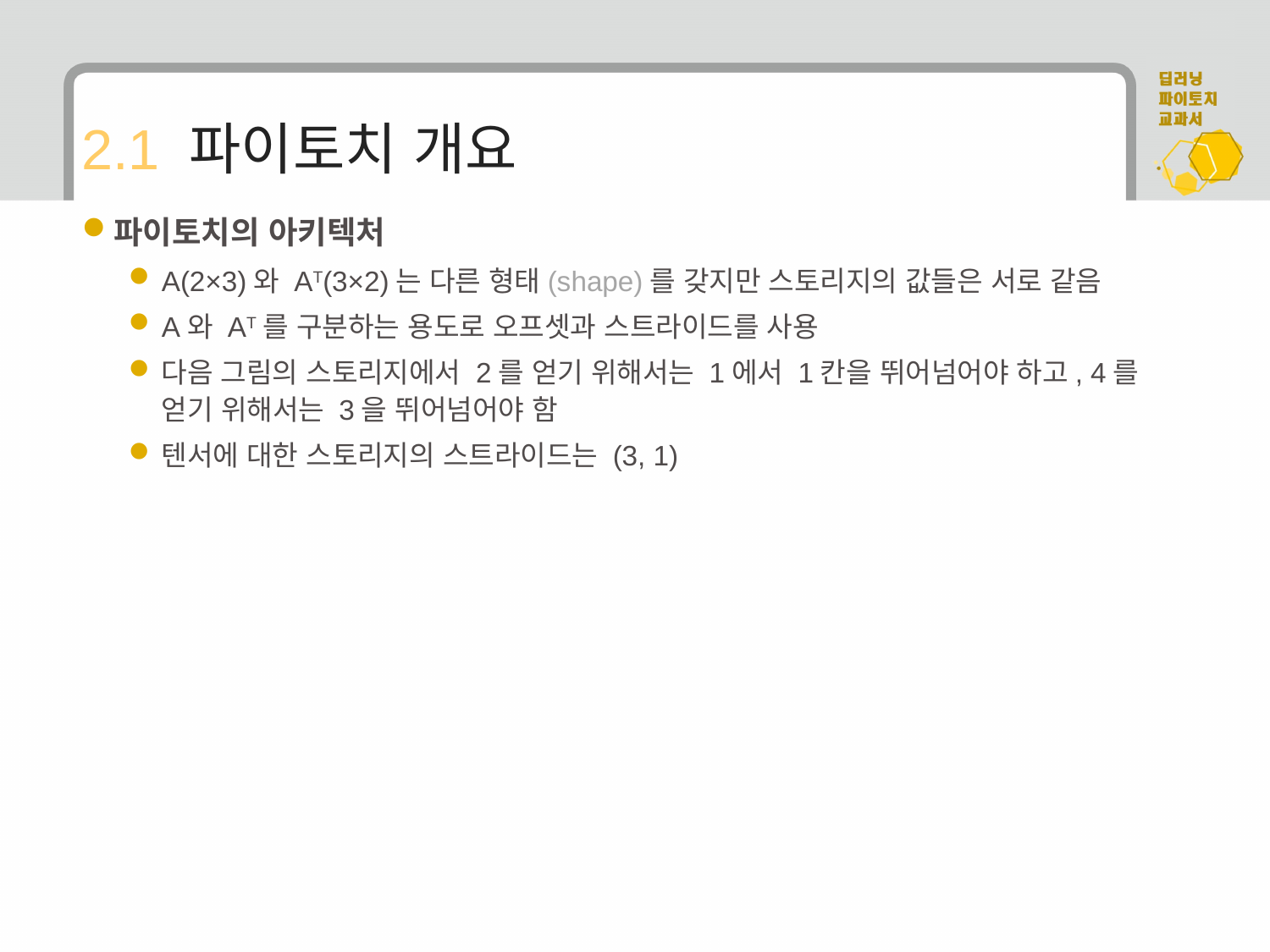

# 2.1 파이토치 개요
파이토치의 아키텍처
A(2×3)와 AT(3×2)는 다른 형태(shape)를 갖지만 스토리지의 값들은 서로 같음
A와 AT를 구분하는 용도로 오프셋과 스트라이드를 사용
다음 그림의 스토리지에서 2를 얻기 위해서는 1에서 1칸을 뛰어넘어야 하고, 4를 얻기 위해서는 3을 뛰어넘어야 함
텐서에 대한 스토리지의 스트라이드는 (3, 1)